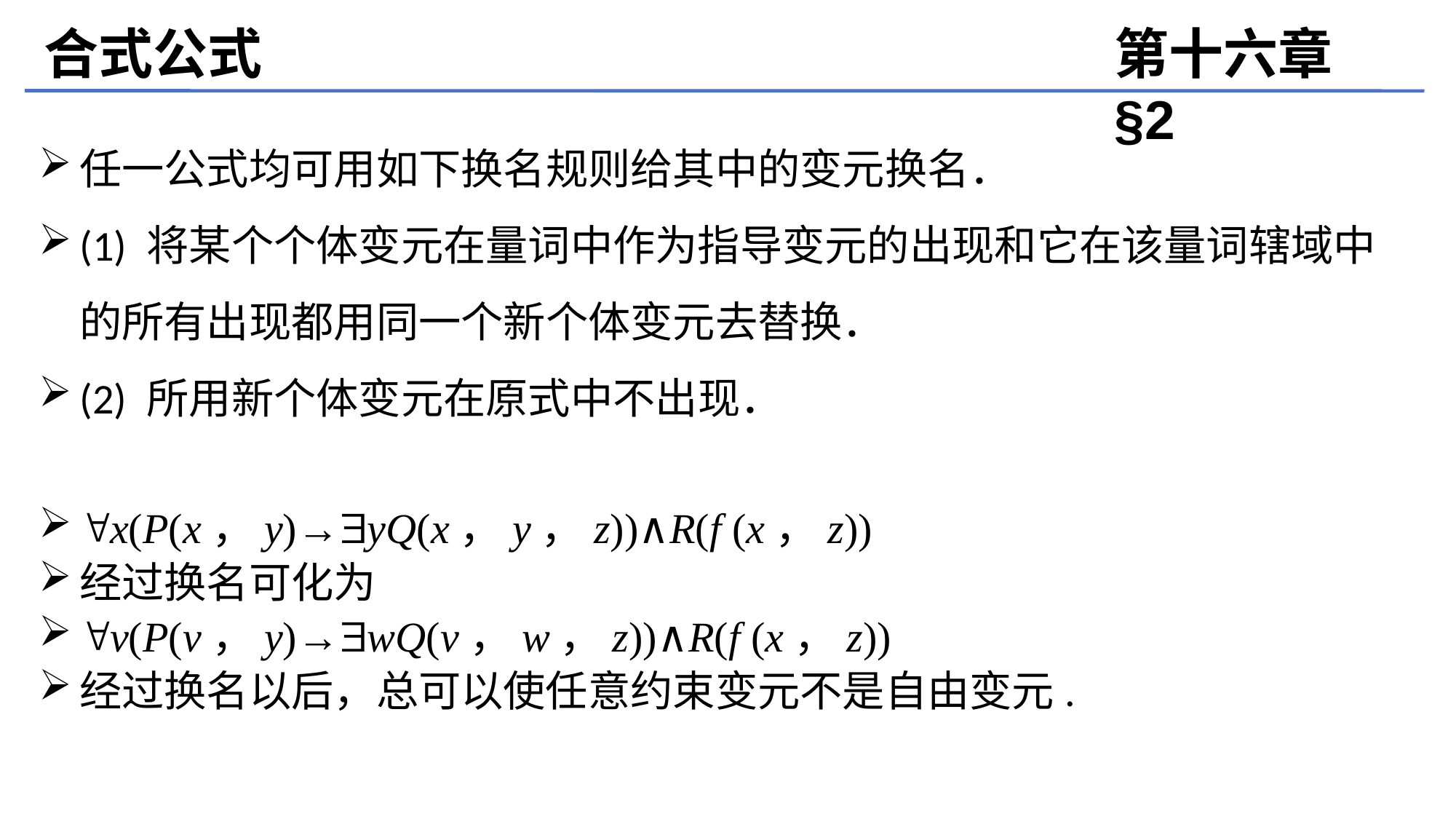

合式公式
第十六章 §2
任一公式均可用如下换名规则给其中的变元换名．
(1) 将某个个体变元在量词中作为指导变元的出现和它在该量词辖域中的所有出现都用同一个新个体变元去替换．
(2) 所用新个体变元在原式中不出现．

∀x(P(x，y)→∃yQ(x，y，z))∧R(f (x，z))
经过换名可化为
∀v(P(v，y)→∃wQ(v，w，z))∧R(f (x，z))
经过换名以后，总可以使任意约束变元不是自由变元.